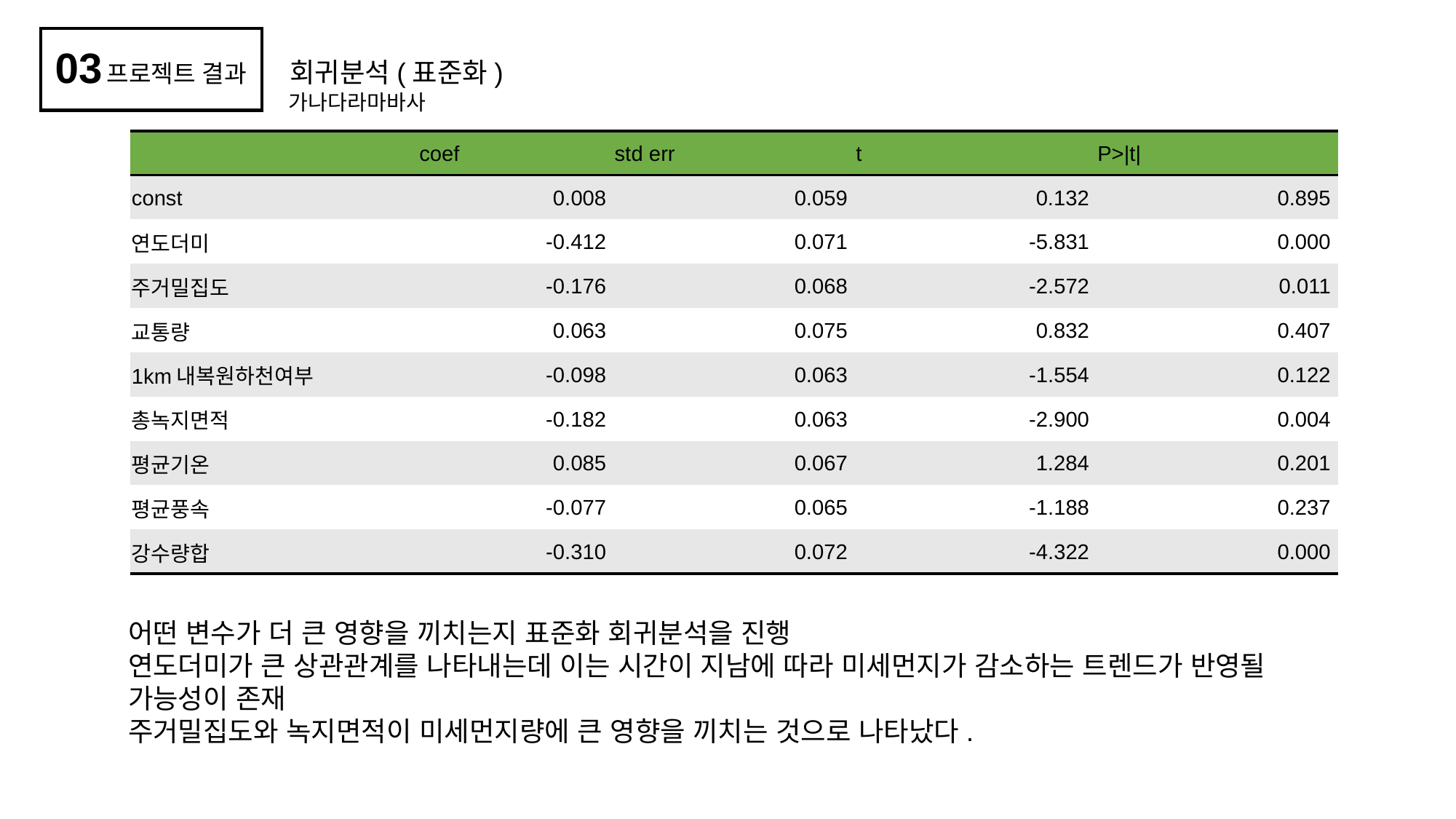

03
회귀분석(표준화)
프로젝트 결과
가나다라마바사
|  | coef | std err | t | P>|t| |
| --- | --- | --- | --- | --- |
| const | 0.008 | 0.059 | 0.132 | 0.895 |
| 연도더미 | -0.412 | 0.071 | -5.831 | 0.000 |
| 주거밀집도 | -0.176 | 0.068 | -2.572 | 0.011 |
| 교통량 | 0.063 | 0.075 | 0.832 | 0.407 |
| 1km내복원하천여부 | -0.098 | 0.063 | -1.554 | 0.122 |
| 총녹지면적 | -0.182 | 0.063 | -2.900 | 0.004 |
| 평균기온 | 0.085 | 0.067 | 1.284 | 0.201 |
| 평균풍속 | -0.077 | 0.065 | -1.188 | 0.237 |
| 강수량합 | -0.310 | 0.072 | -4.322 | 0.000 |
어떤 변수가 더 큰 영향을 끼치는지 표준화 회귀분석을 진행
연도더미가 큰 상관관계를 나타내는데 이는 시간이 지남에 따라 미세먼지가 감소하는 트렌드가 반영될 가능성이 존재
주거밀집도와 녹지면적이 미세먼지량에 큰 영향을 끼치는 것으로 나타났다.